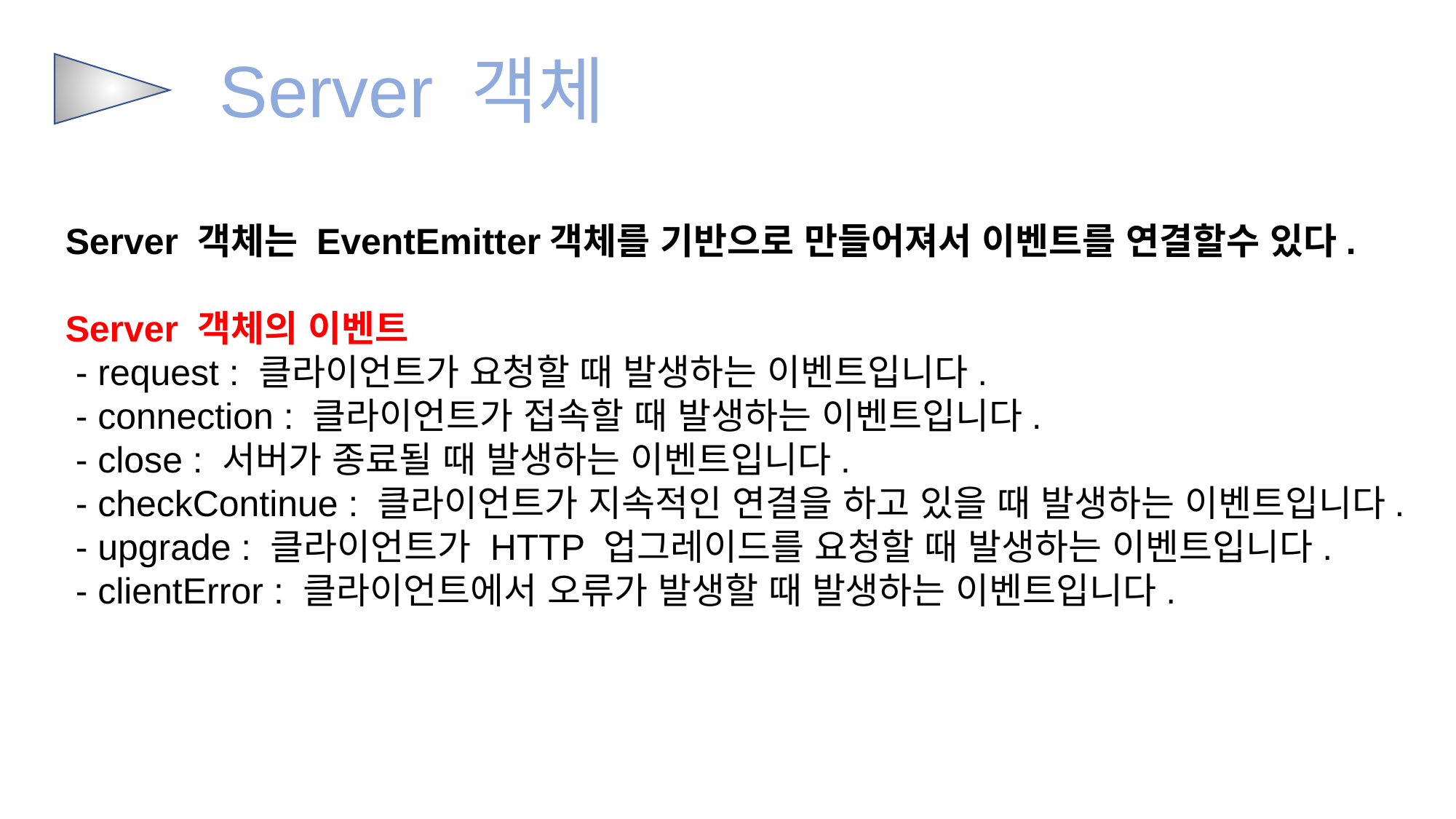

Server 객체
Server 객체는 EventEmitter객체를 기반으로 만들어져서 이벤트를 연결할수 있다.

Server 객체의 이벤트
 - request : 클라이언트가 요청할 때 발생하는 이벤트입니다.
 - connection : 클라이언트가 접속할 때 발생하는 이벤트입니다.
 - close : 서버가 종료될 때 발생하는 이벤트입니다.
 - checkContinue : 클라이언트가 지속적인 연결을 하고 있을 때 발생하는 이벤트입니다.
 - upgrade : 클라이언트가 HTTP 업그레이드를 요청할 때 발생하는 이벤트입니다.
 - clientError : 클라이언트에서 오류가 발생할 때 발생하는 이벤트입니다.